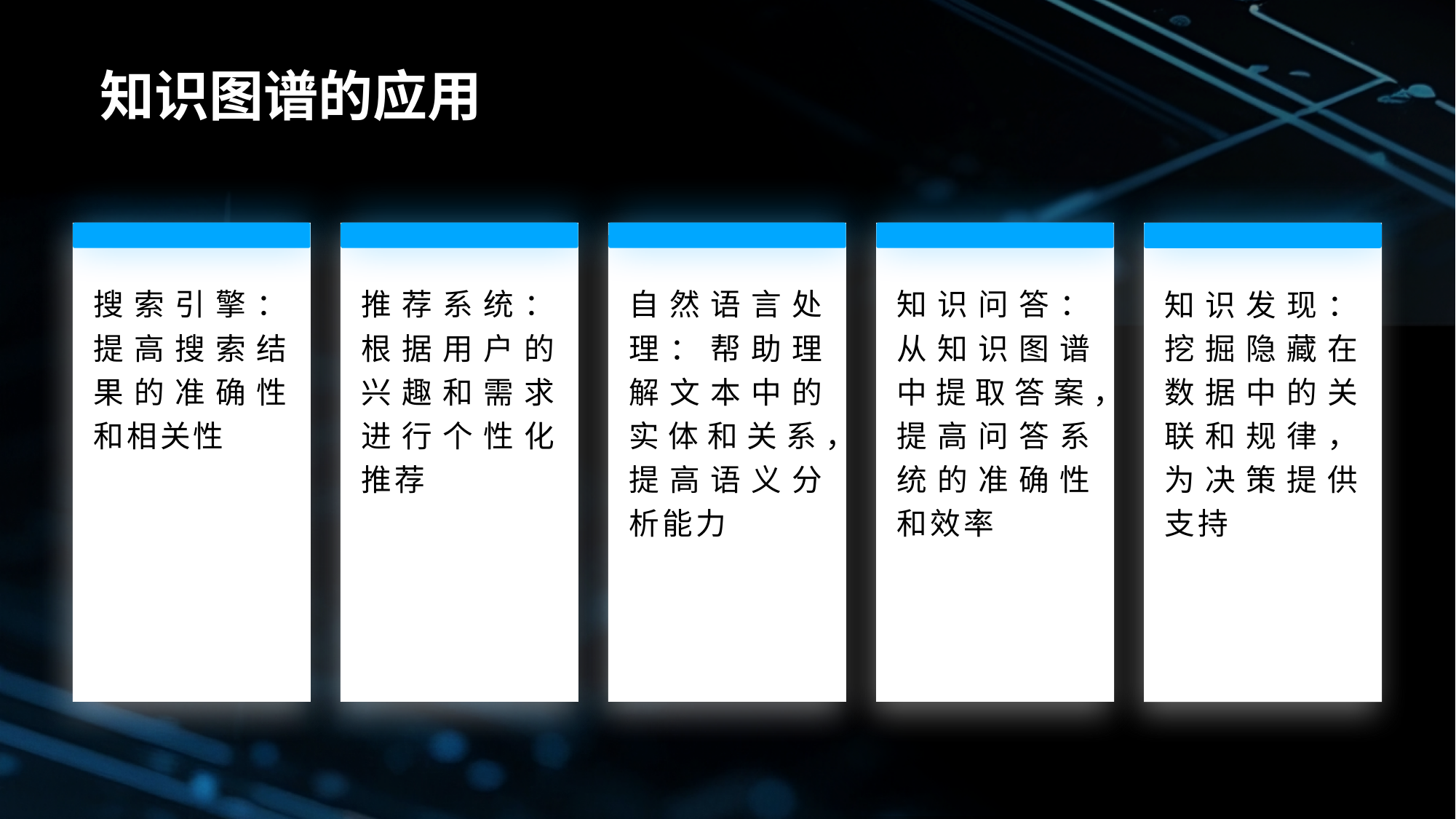

# 知识图谱的应用

搜索引擎：提高搜索结果的准确性和相关性
推荐系统：根据用户的兴趣和需求进行个性化推荐
自然语言处理：帮助理解文本中的实体和关系，提高语义分析能力
知识问答：从知识图谱中提取答案，提高问答系统的准确性和效率
知识发现：挖掘隐藏在数据中的关联和规律，为决策提供支持